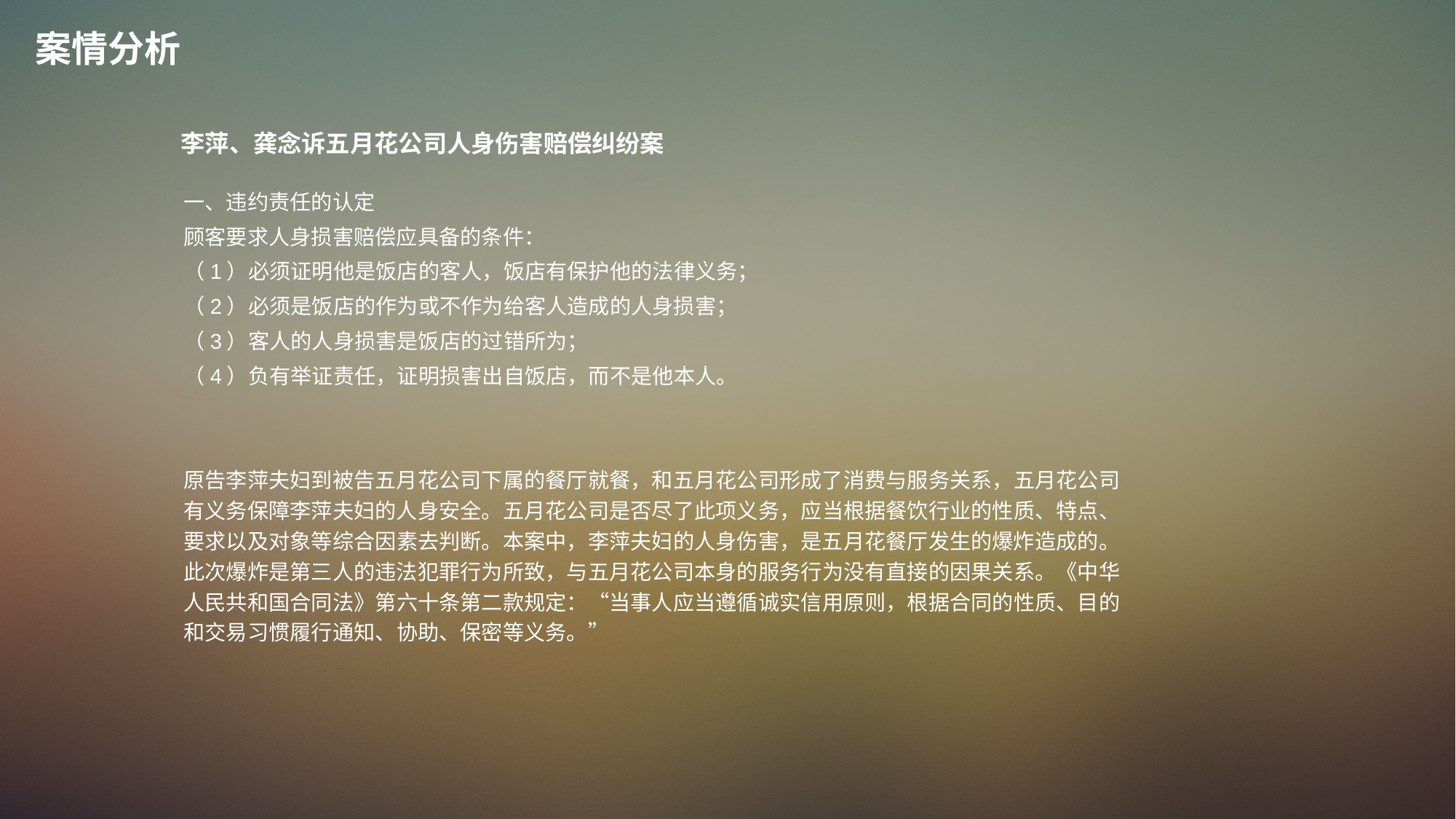

案情分析
李萍、龚念诉五月花公司人身伤害赔偿纠纷案
一、违约责任的认定
顾客要求人身损害赔偿应具备的条件：
（1）必须证明他是饭店的客人，饭店有保护他的法律义务；
（2）必须是饭店的作为或不作为给客人造成的人身损害；
（3）客人的人身损害是饭店的过错所为；
（4）负有举证责任，证明损害出自饭店，而不是他本人。

原告李萍夫妇到被告五月花公司下属的餐厅就餐，和五月花公司形成了消费与服务关系，五月花公司有义务保障李萍夫妇的人身安全。五月花公司是否尽了此项义务，应当根据餐饮行业的性质、特点、要求以及对象等综合因素去判断。本案中，李萍夫妇的人身伤害，是五月花餐厅发生的爆炸造成的。此次爆炸是第三人的违法犯罪行为所致，与五月花公司本身的服务行为没有直接的因果关系。《中华人民共和国合同法》第六十条第二款规定：“当事人应当遵循诚实信用原则，根据合同的性质、目的和交易习惯履行通知、协助、保密等义务。”